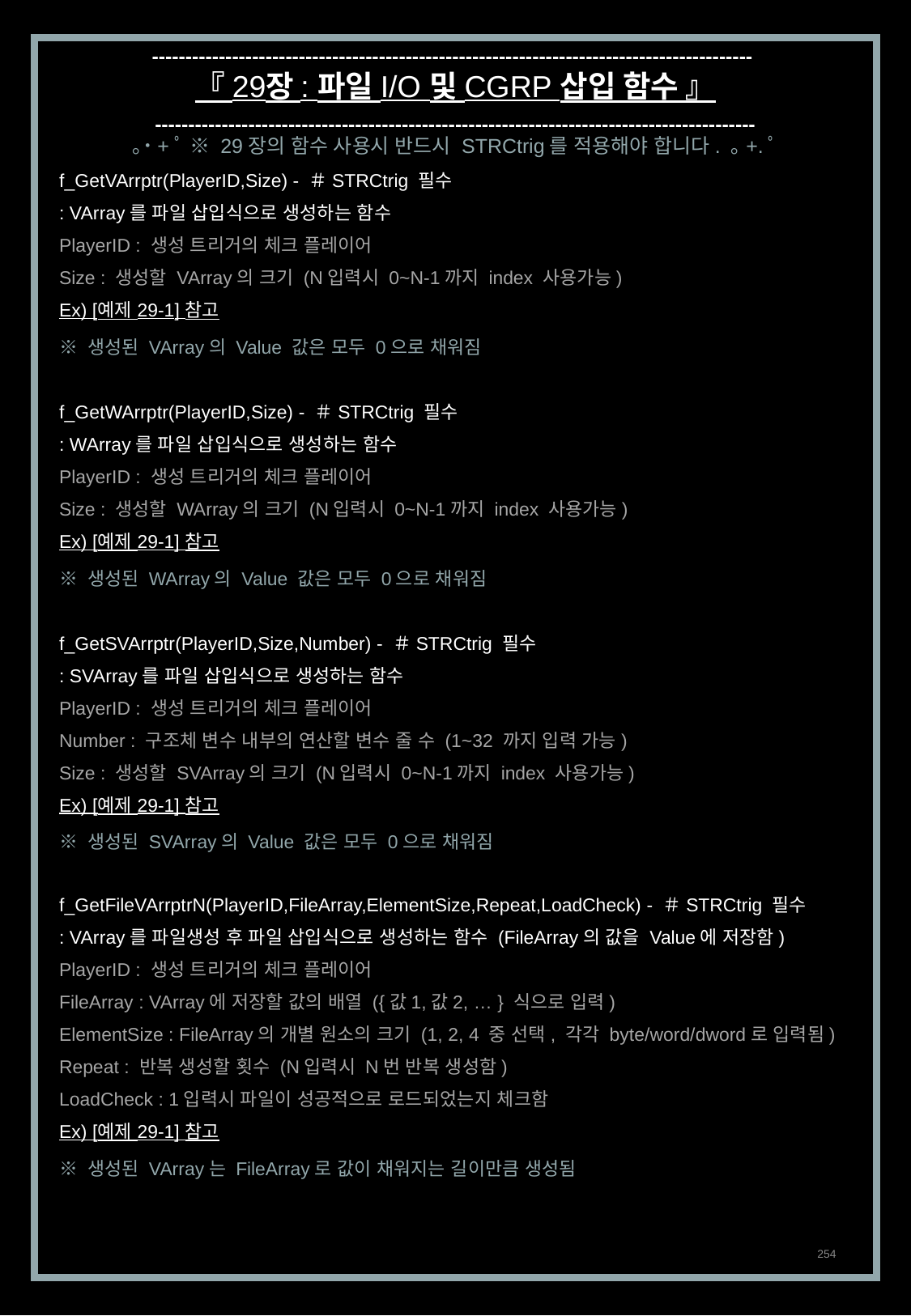

------------------------------------------------------------------------------------------
『 29장 : 파일 I/O 및 CGRP 삽입 함수 』
------------------------------------------------------------------------------------------

｡˙+ﾟ ※ 29장의 함수 사용시 반드시 STRCtrig를 적용해야 합니다. ｡+.ﾟ
f_GetVArrptr(PlayerID,Size) - ＃STRCtrig 필수
: VArray를 파일 삽입식으로 생성하는 함수
PlayerID : 생성 트리거의 체크 플레이어
Size : 생성할 VArray의 크기 (N입력시 0~N-1까지 index 사용가능)
Ex) [예제 29-1] 참고
※ 생성된 VArray의 Value 값은 모두 0으로 채워짐

f_GetWArrptr(PlayerID,Size) - ＃STRCtrig 필수
: WArray를 파일 삽입식으로 생성하는 함수
PlayerID : 생성 트리거의 체크 플레이어
Size : 생성할 WArray의 크기 (N입력시 0~N-1까지 index 사용가능)
Ex) [예제 29-1] 참고
※ 생성된 WArray의 Value 값은 모두 0으로 채워짐

f_GetSVArrptr(PlayerID,Size,Number) - ＃STRCtrig 필수
: SVArray를 파일 삽입식으로 생성하는 함수
PlayerID : 생성 트리거의 체크 플레이어
Number : 구조체 변수 내부의 연산할 변수 줄 수 (1~32 까지 입력 가능)
Size : 생성할 SVArray의 크기 (N입력시 0~N-1까지 index 사용가능)
Ex) [예제 29-1] 참고
※ 생성된 SVArray의 Value 값은 모두 0으로 채워짐

f_GetFileVArrptrN(PlayerID,FileArray,ElementSize,Repeat,LoadCheck) - ＃STRCtrig 필수
: VArray를 파일생성 후 파일 삽입식으로 생성하는 함수 (FileArray의 값을 Value에 저장함)
PlayerID : 생성 트리거의 체크 플레이어
FileArray : VArray에 저장할 값의 배열 ({값1,값2, … } 식으로 입력)
ElementSize : FileArray의 개별 원소의 크기 (1, 2, 4 중 선택, 각각 byte/word/dword로 입력됨)
Repeat : 반복 생성할 횟수 (N입력시 N번 반복 생성함)
LoadCheck : 1입력시 파일이 성공적으로 로드되었는지 체크함
Ex) [예제 29-1] 참고
※ 생성된 VArray는 FileArray로 값이 채워지는 길이만큼 생성됨
254